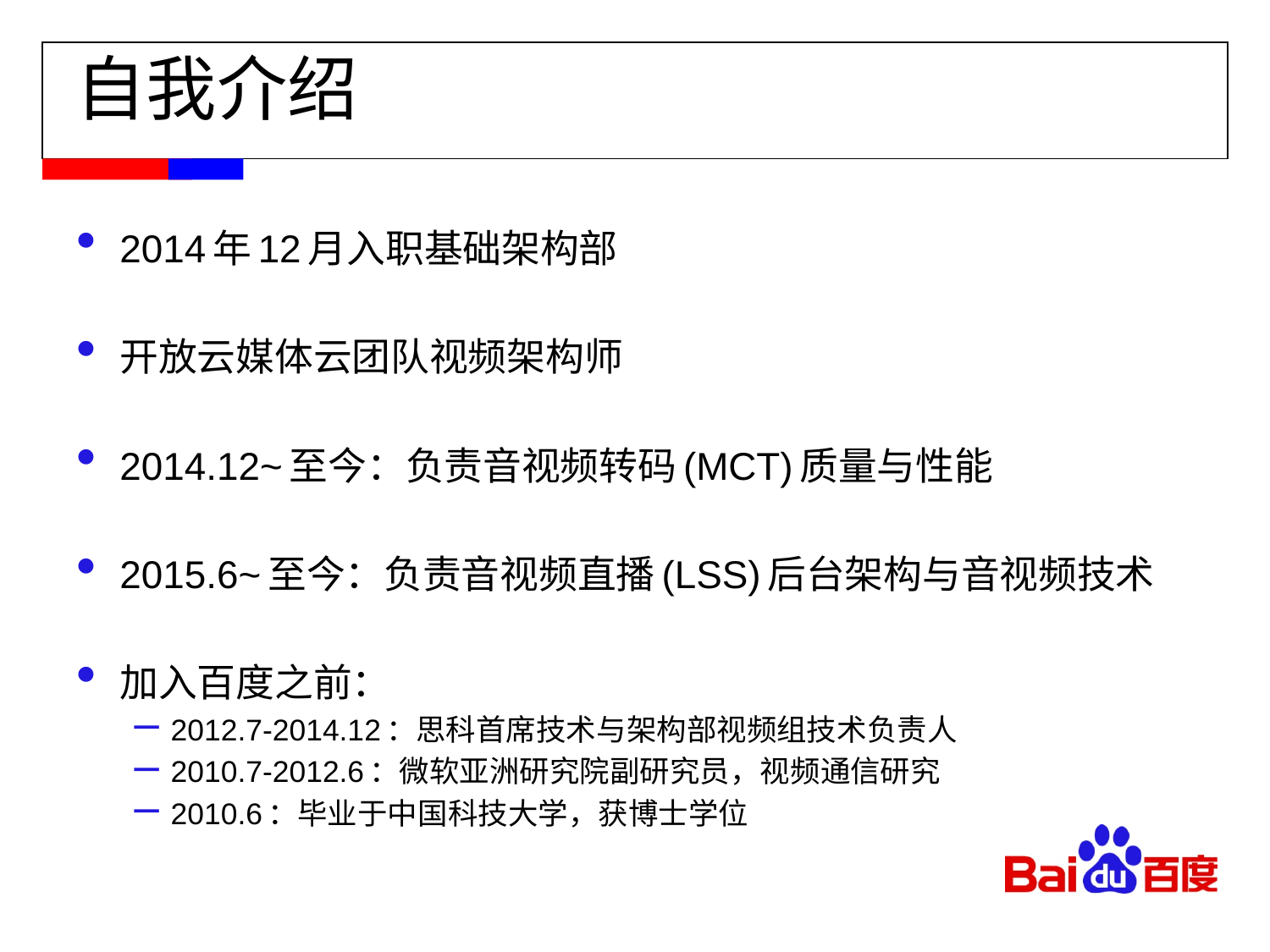

# 自我介绍
2014年12月入职基础架构部

开放云媒体云团队视频架构师

2014.12~至今：负责音视频转码(MCT)质量与性能

2015.6~至今：负责音视频直播(LSS)后台架构与音视频技术

加入百度之前：
2012.7-2014.12：思科首席技术与架构部视频组技术负责人
2010.7-2012.6：微软亚洲研究院副研究员，视频通信研究
2010.6：毕业于中国科技大学，获博士学位